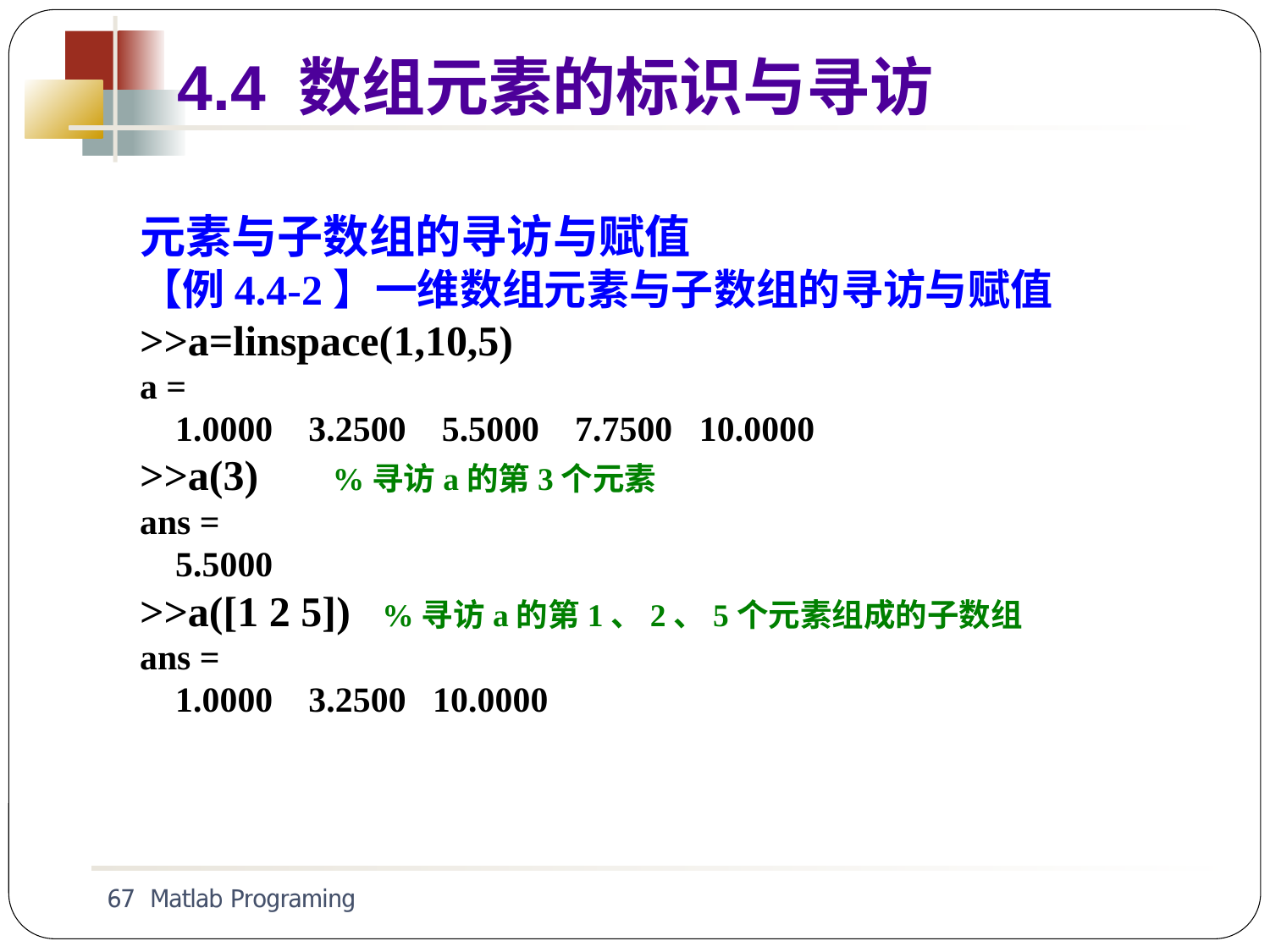

元素与子数组的寻访与赋值
【例4.4-2】一维数组元素与子数组的寻访与赋值
>>a=linspace(1,10,5)
a =
    1.0000    3.2500    5.5000    7.7500   10.0000
>>a(3)       %寻访a的第3个元素
ans =
    5.5000
>>a([1 2 5])   %寻访a的第1、2、5个元素组成的子数组
ans =
    1.0000    3.2500   10.0000
4.4 数组元素的标识与寻访

67  Matlab Programing